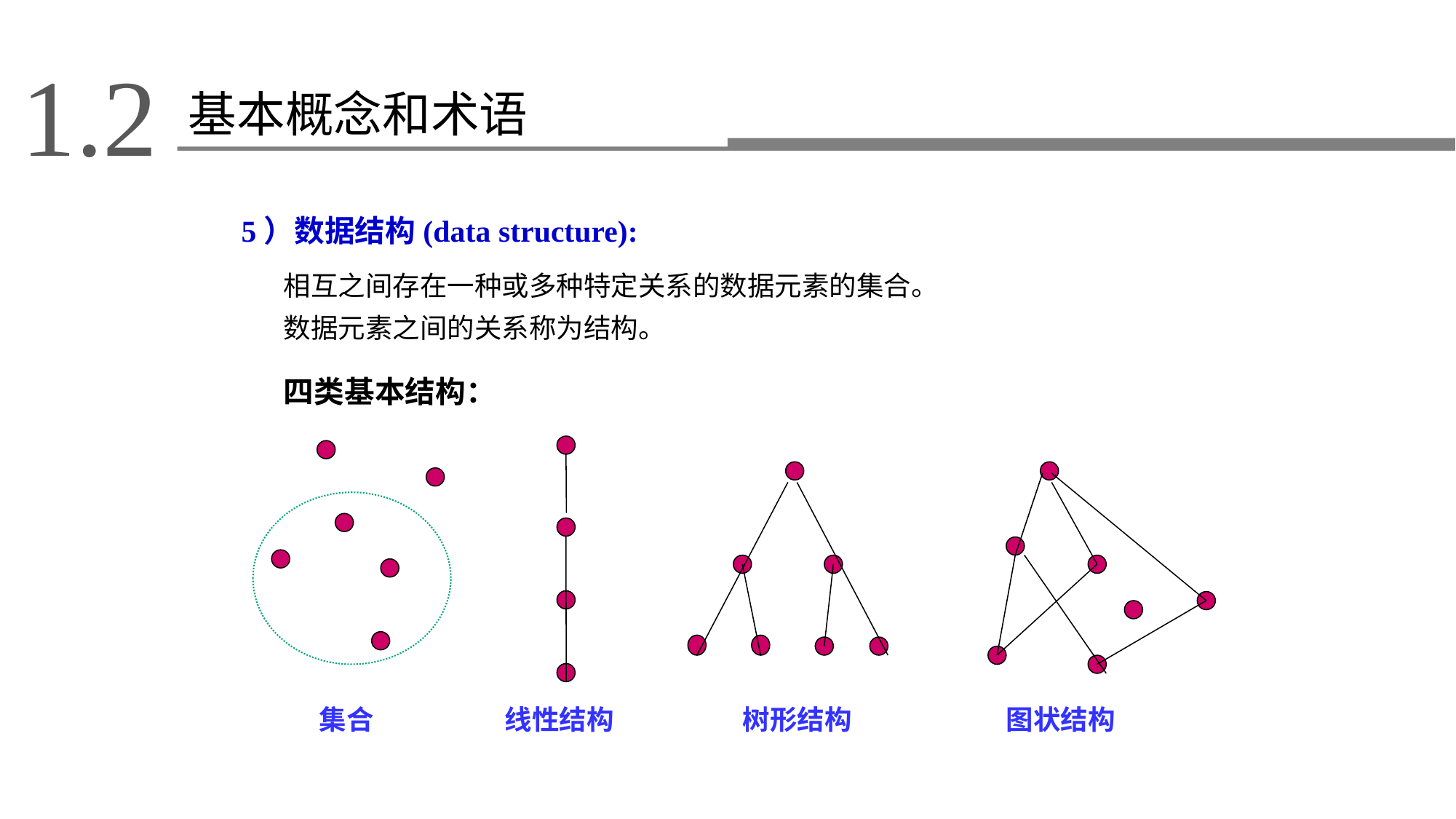

1.2
基本概念和术语

5）数据结构(data structure):
相互之间存在一种或多种特定关系的数据元素的集合。
数据元素之间的关系称为结构。
四类基本结构：

  集合
线性结构
树形结构                         图状结构